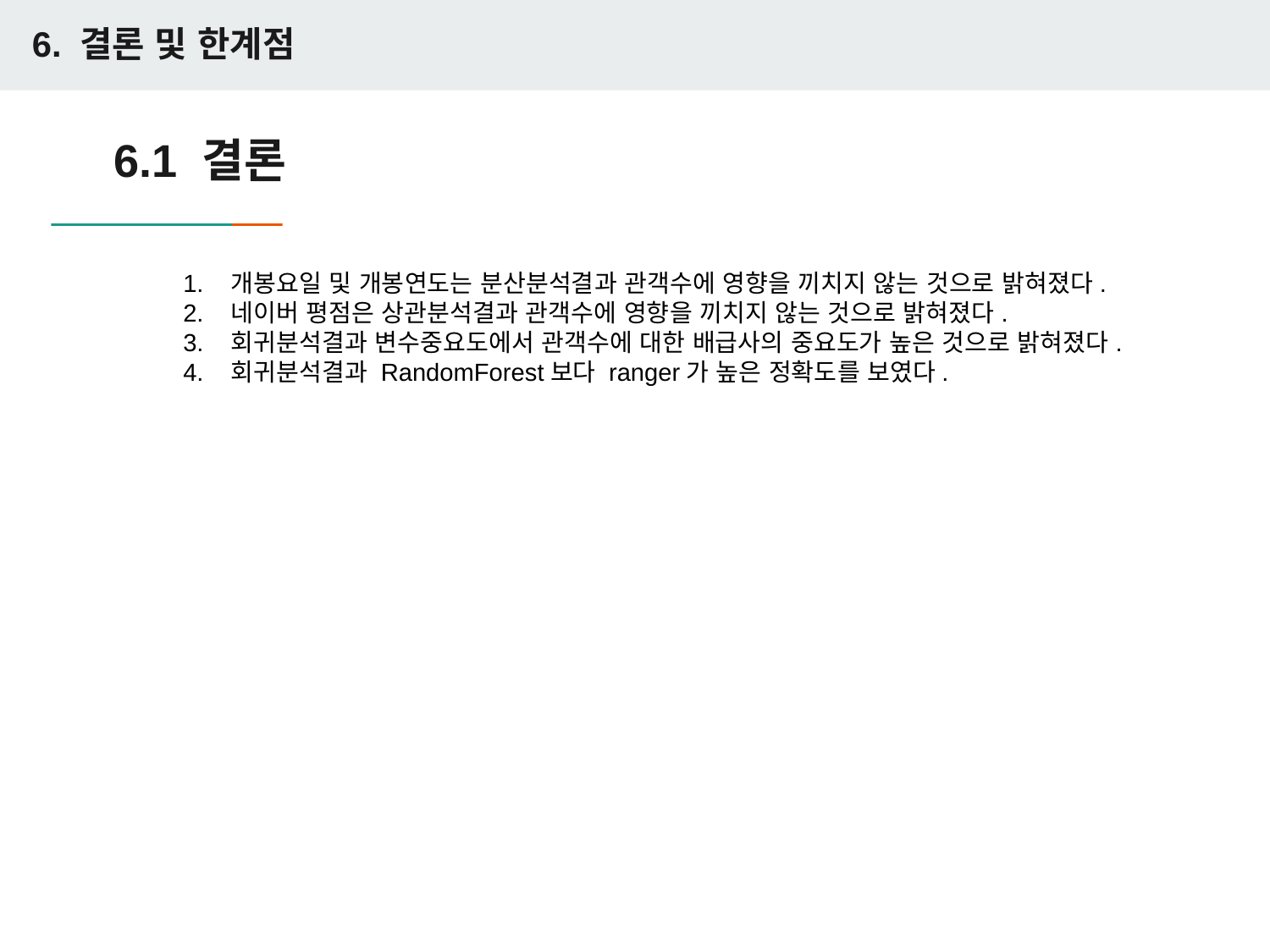

6. 결론 및 한계점
# 6.1 결론
| 개봉일 |
| --- |
| 감독 |
| 상영시간 |
| 제작국가 |
| 장르 |
| 관람등급 |
| 배급사 |
| 배우 |
| 시리즈 |
| 줄거리 |
| 댓글 |
| 댓글 개수 |
| 원작도서 |
| 기대지수 |
| 누적관객수 |
개봉요일 및 개봉연도는 분산분석결과 관객수에 영향을 끼치지 않는 것으로 밝혀졌다.
네이버 평점은 상관분석결과 관객수에 영향을 끼치지 않는 것으로 밝혀졌다.
회귀분석결과 변수중요도에서 관객수에 대한 배급사의 중요도가 높은 것으로 밝혀졌다.
회귀분석결과 RandomForest보다 ranger가 높은 정확도를 보였다.